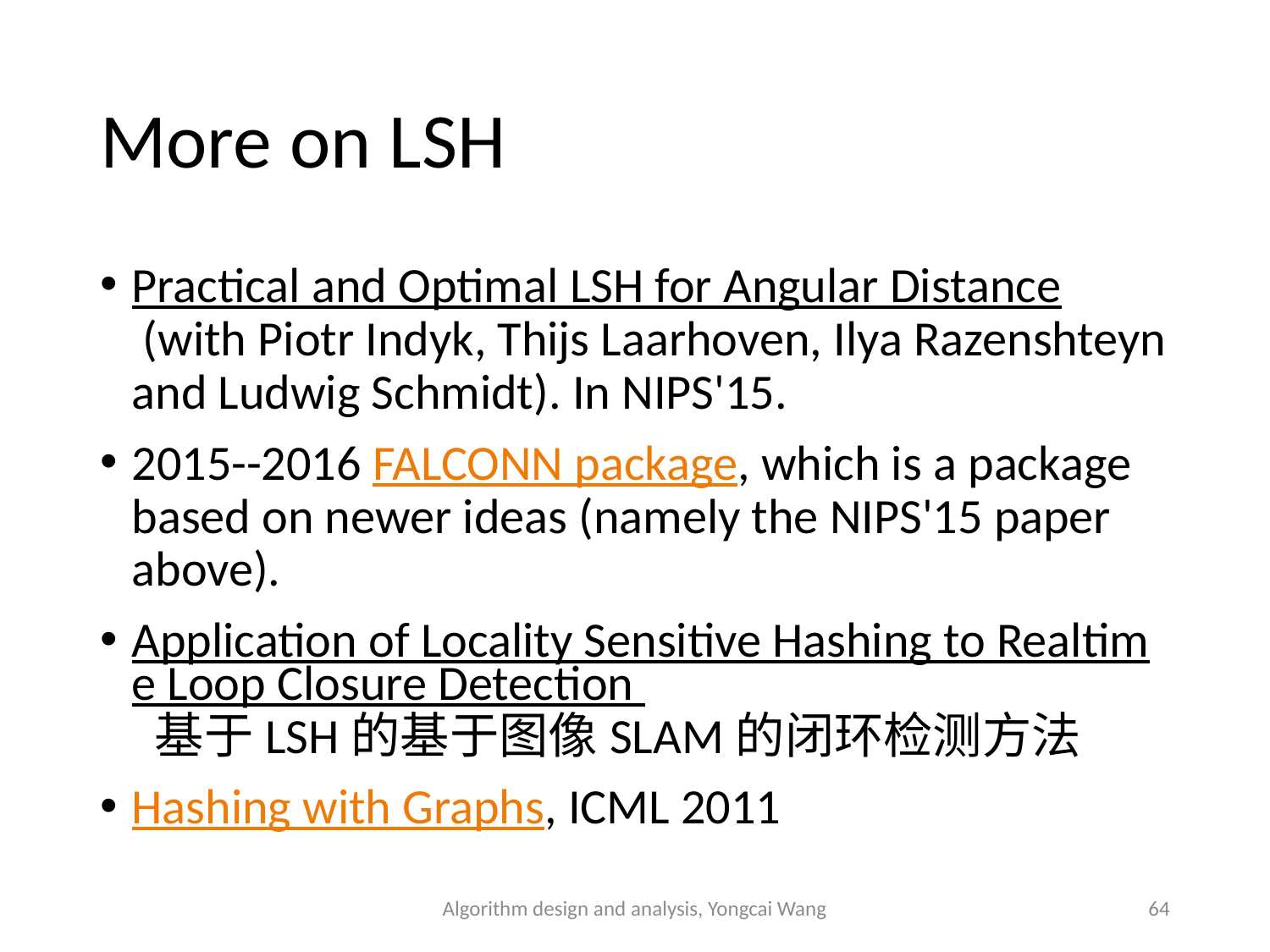

# More on LSH
Practical and Optimal LSH for Angular Distance (with Piotr Indyk, Thijs Laarhoven, Ilya Razenshteyn and Ludwig Schmidt). In NIPS'15.
2015--2016 FALCONN package, which is a package based on newer ideas (namely the NIPS'15 paper above).
Application of Locality Sensitive Hashing to Realtime Loop Closure Detection  基于LSH的基于图像SLAM的闭环检测方法
Hashing with Graphs, ICML 2011

Algorithm design and analysis, Yongcai Wang
64